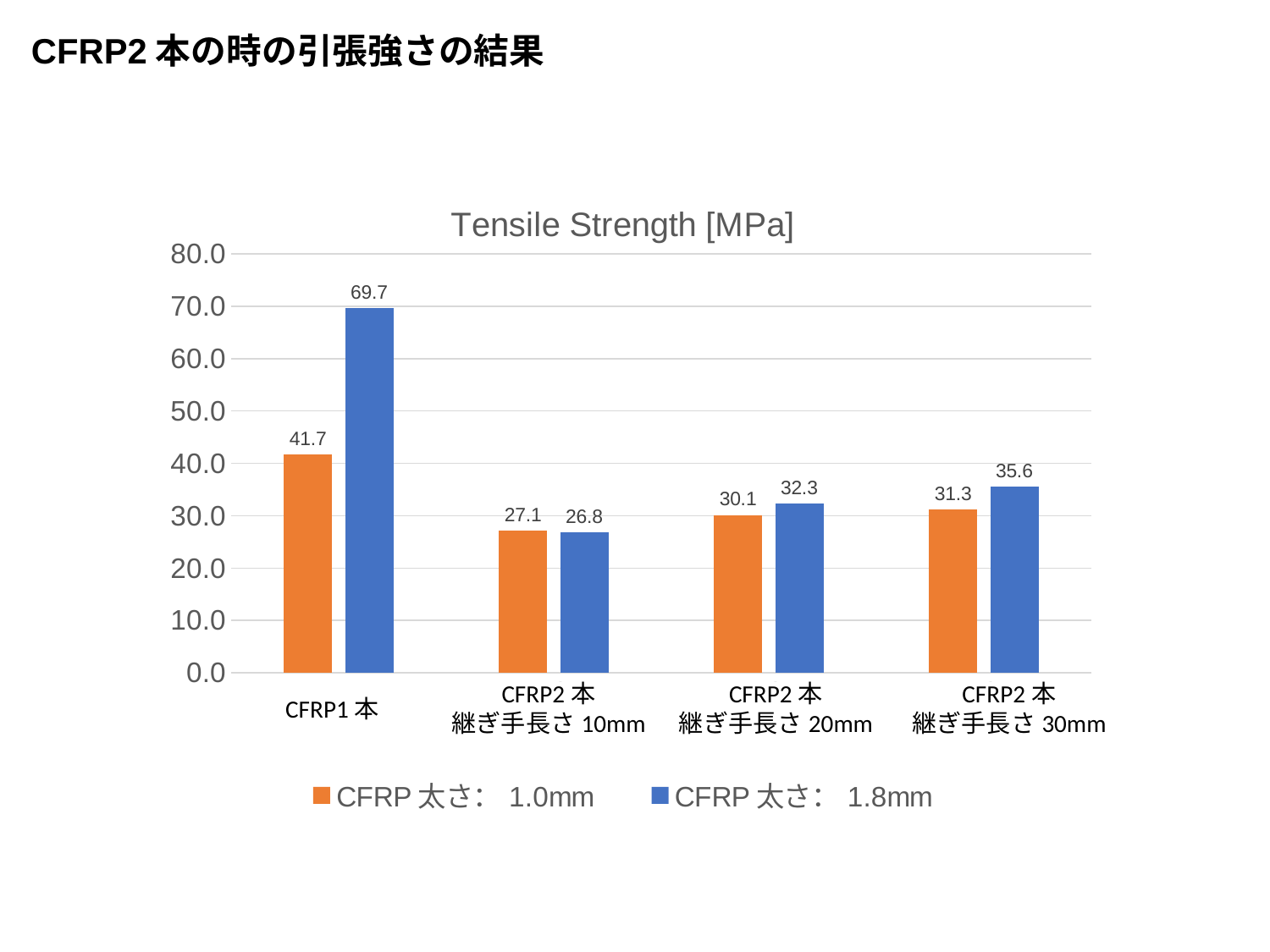

CFRP2本の時の引張強さの結果

### Chart: Tensile Strength [MPa]

| Category |  |  |
|---|---|---|
| c1 | 41.66214285714285 | 69.67257142857143 |
| c2_l10 | 27.149 | 26.83157142857143 |
| c2_l20 | 30.13657142857143 | 32.31214285714285 |
| c2_l30 | 31.26971428571429 | 35.55242857142857 |
CFRP1本
CFRP2本
継ぎ手長さ10mm
CFRP2本
継ぎ手長さ20mm
CFRP2本
継ぎ手長さ30mm